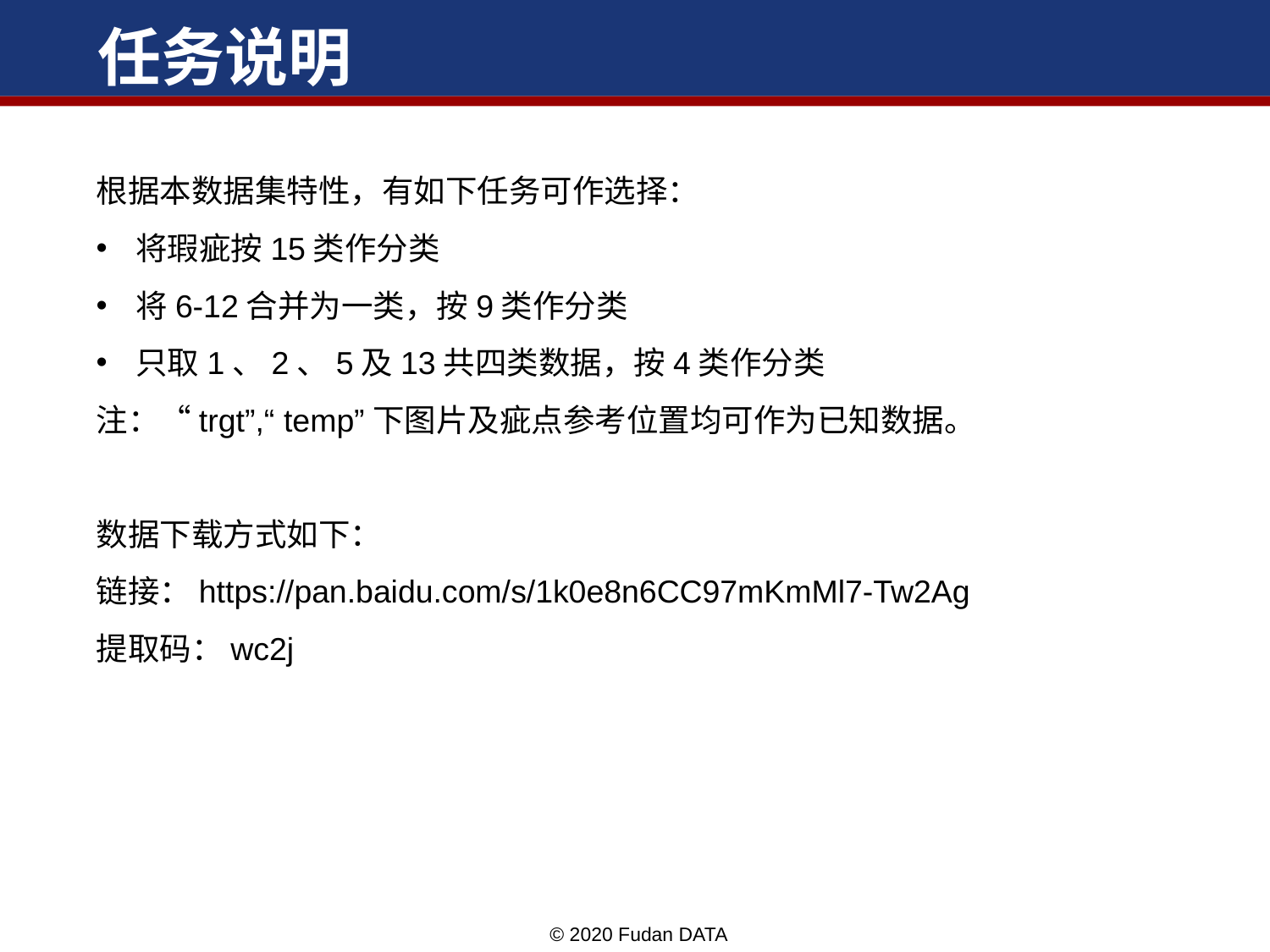

# 任务说明
根据本数据集特性，有如下任务可作选择：
将瑕疵按15类作分类
将6-12合并为一类，按9类作分类
只取1、2、5及13共四类数据，按4类作分类
注：“trgt”,“ temp”下图片及疵点参考位置均可作为已知数据。

数据下载方式如下：
链接：https://pan.baidu.com/s/1k0e8n6CC97mKmMl7-Tw2Ag
提取码：wc2j